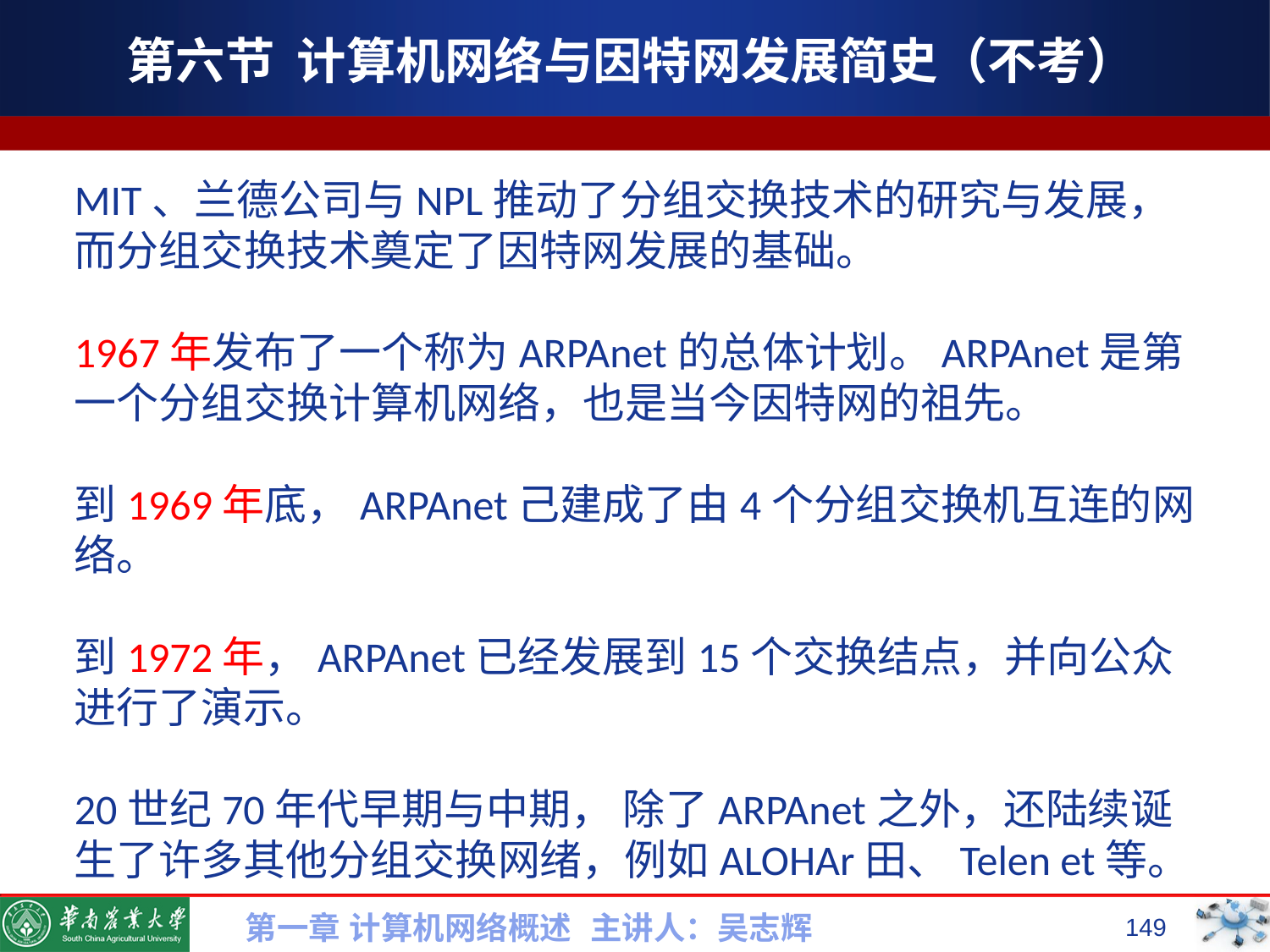

# 第六节  计算机网络与因特网发展简史（不考）
MIT、兰德公司与NPL推动了分组交换技术的研究与发展， 而分组交换技术奠定了因特网发展的基础。

1967年发布了一个称为ARPAnet的总体计划。ARPAnet是第一个分组交换计算机网络，也是当今因特网的祖先。

到1969年底，ARPAnet己建成了由4个分组交换机互连的网络。

到1972年，ARPAnet已经发展到15个交换结点，并向公众进行了演示。

20世纪70年代早期与中期， 除了ARPAnet之外，还陆续诞生了许多其他分组交换网绪，例如ALOHAr田、Telen et等。
第一章 计算机网络概述  主讲人：吴志辉
149